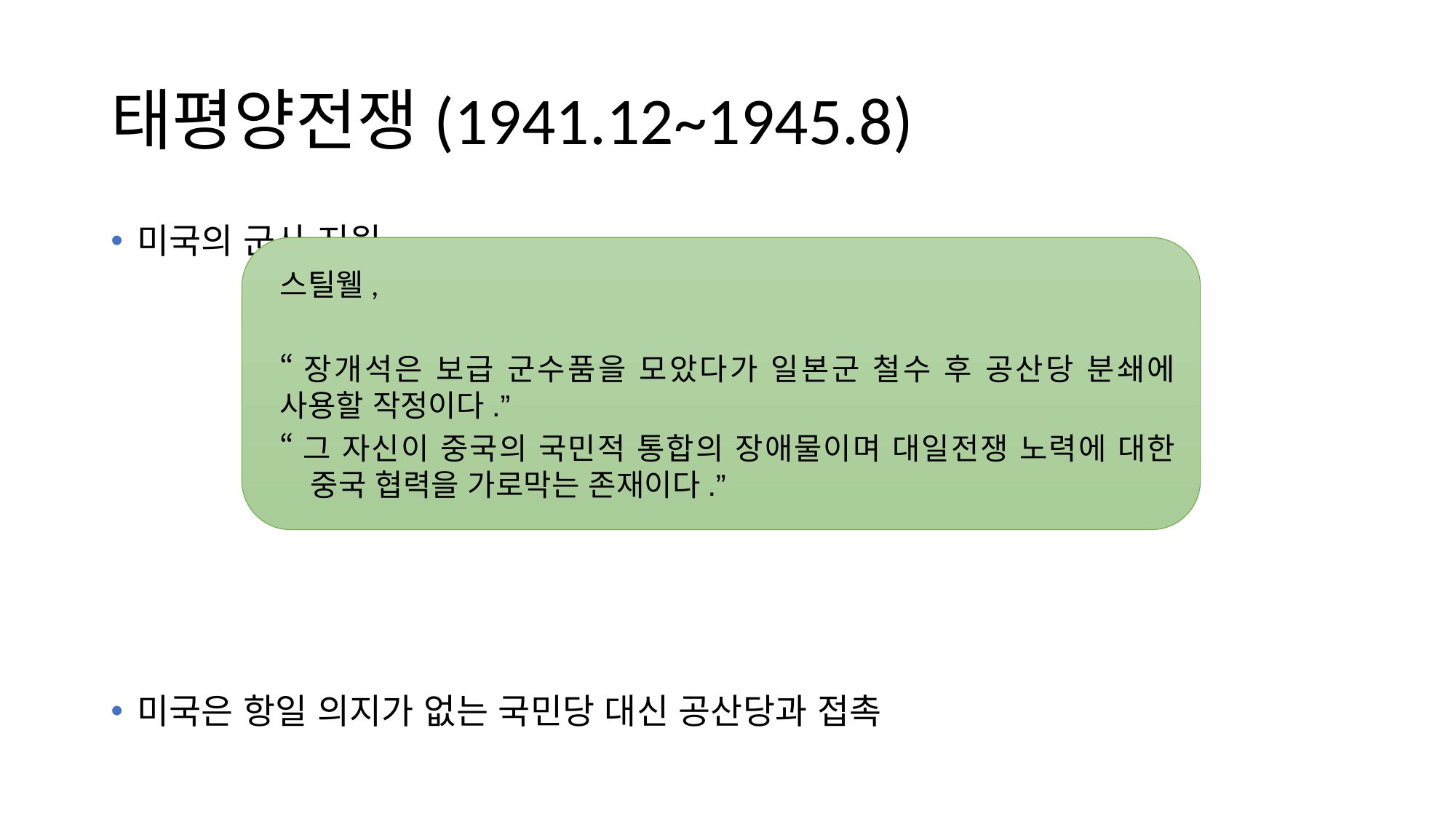

# 태평양전쟁(1941.12~1945.8)
미국의 군사 지원

미국은 항일 의지가 없는 국민당 대신 공산당과 접촉

스틸웰,

“장개석은 보급 군수품을 모았다가 일본군 철수 후 공산당 분쇄에 사용할 작정이다.”
“그 자신이 중국의 국민적 통합의 장애물이며 대일전쟁 노력에 대한 중국 협력을 가로막는 존재이다.”